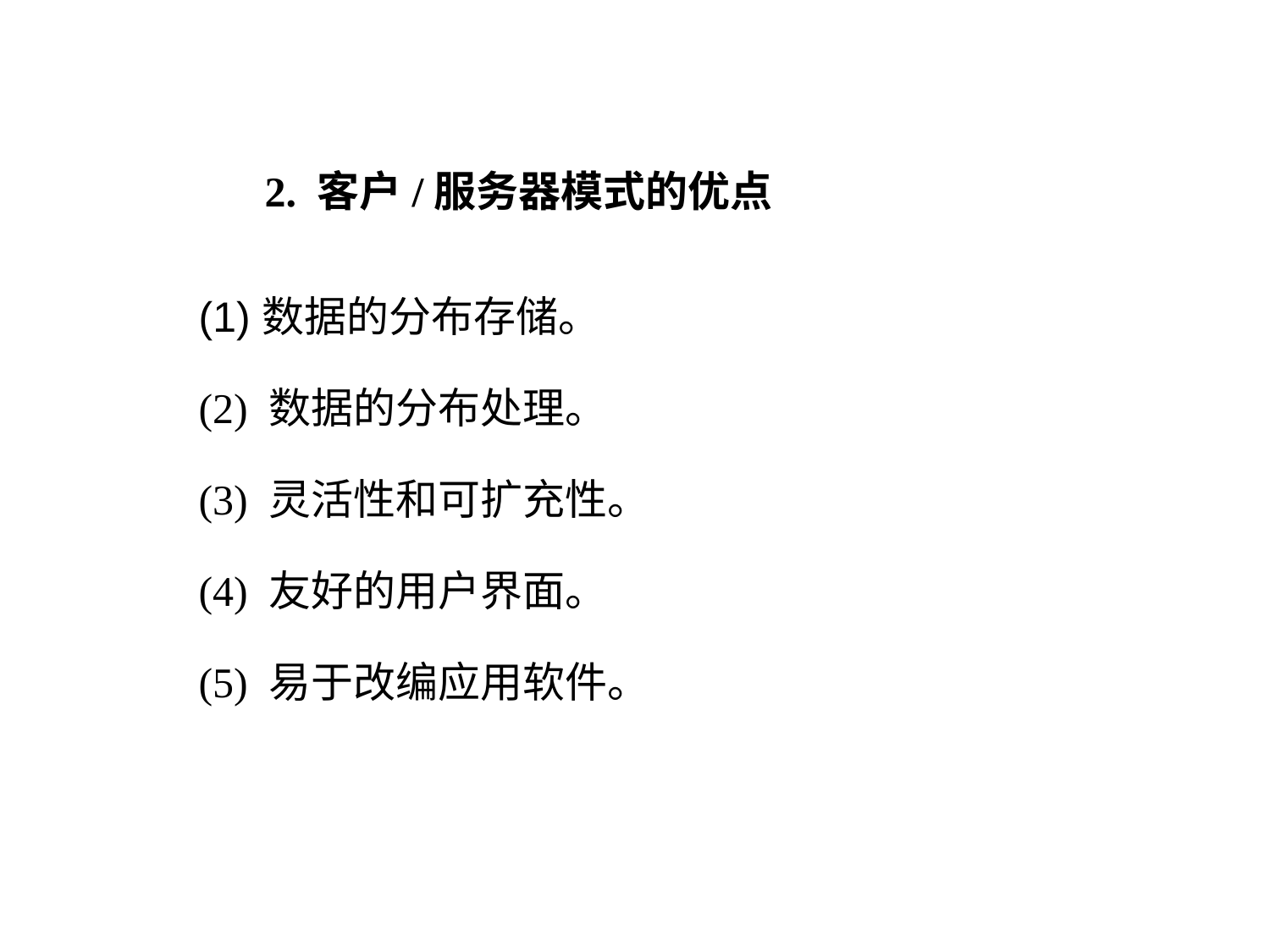

2. 客户/服务器模式的优点
数据的分布存储。
(2) 数据的分布处理。
(3) 灵活性和可扩充性。
(4) 友好的用户界面。
(5) 易于改编应用软件。